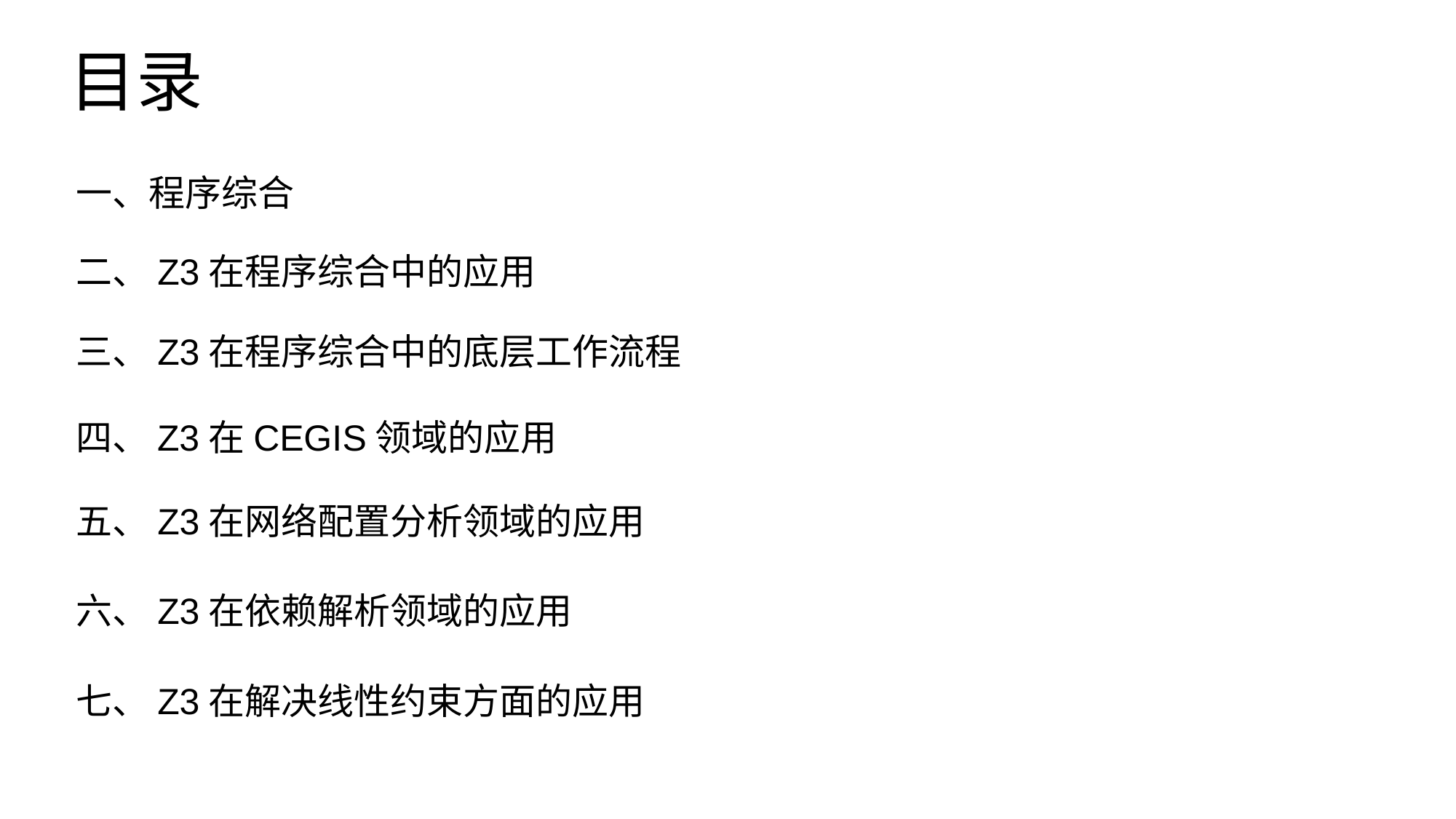

目录
一、程序综合
二、Z3在程序综合中的应用
三、Z3在程序综合中的底层工作流程
四、Z3在CEGIS领域的应用
五、Z3在网络配置分析领域的应用
六、Z3在依赖解析领域的应用
七、Z3在解决线性约束方面的应用